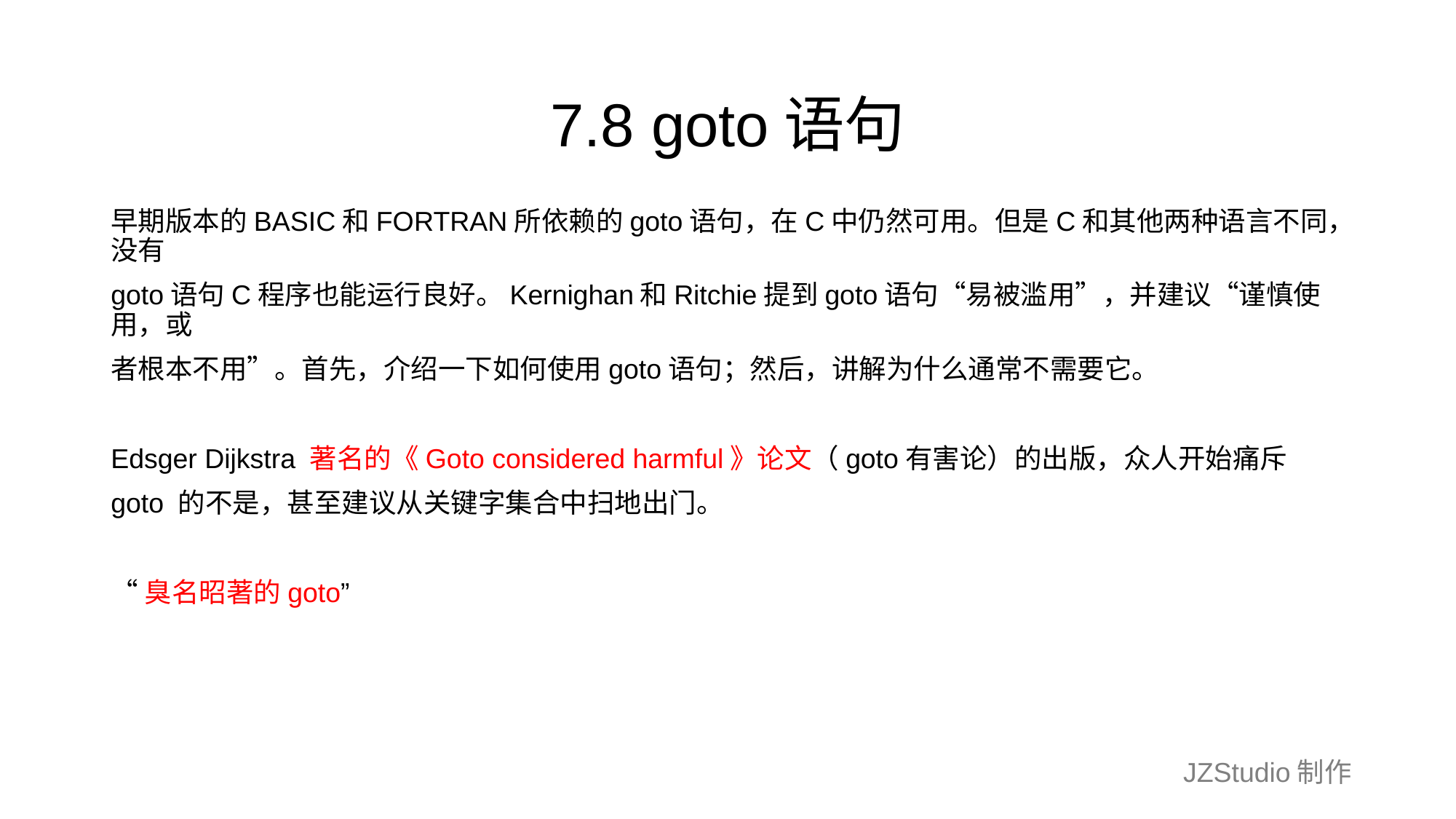

# 7.8 goto语句
早期版本的BASIC和FORTRAN所依赖的goto语句，在C中仍然可用。但是C和其他两种语言不同，没有
goto语句C程序也能运行良好。Kernighan和Ritchie提到goto语句“易被滥用”，并建议“谨慎使用，或
者根本不用”。首先，介绍一下如何使用goto语句；然后，讲解为什么通常不需要它。

Edsger Dijkstra 著名的《Goto considered harmful》论文（goto有害论）的出版，众人开始痛斥
goto 的不是，甚至建议从关键字集合中扫地出门。

“臭名昭著的goto”